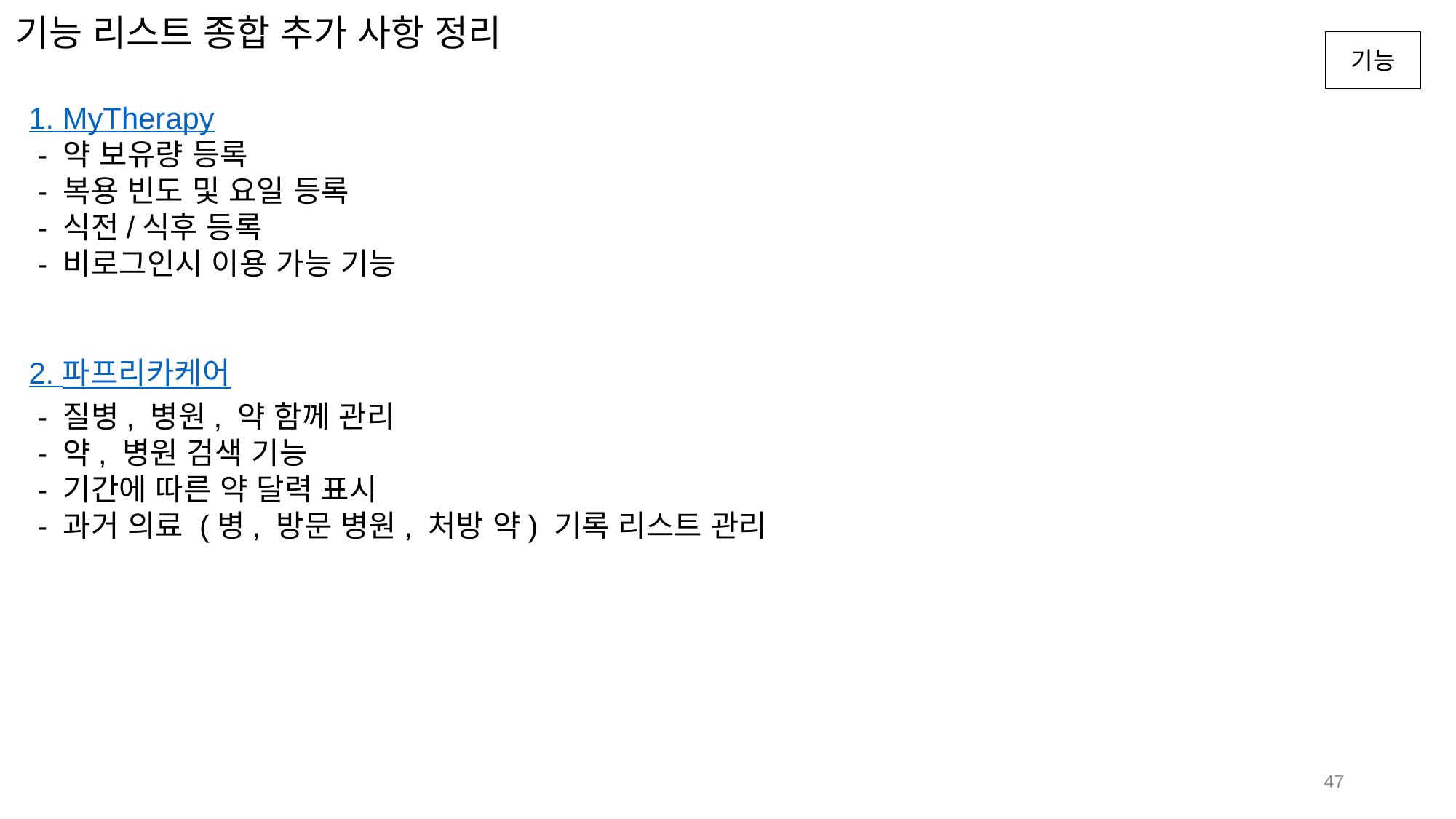

# 기능 리스트 종합 추가 사항 정리
1. MyTherapy
 - 약 보유량 등록
 - 복용 빈도 및 요일 등록
 - 식전/식후 등록
 - 비로그인시 이용 가능 기능

2. 파프리카케어
 - 질병, 병원, 약 함께 관리
 - 약, 병원 검색 기능
 - 기간에 따른 약 달력 표시
 - 과거 의료 (병, 방문 병원, 처방 약) 기록 리스트 관리

47